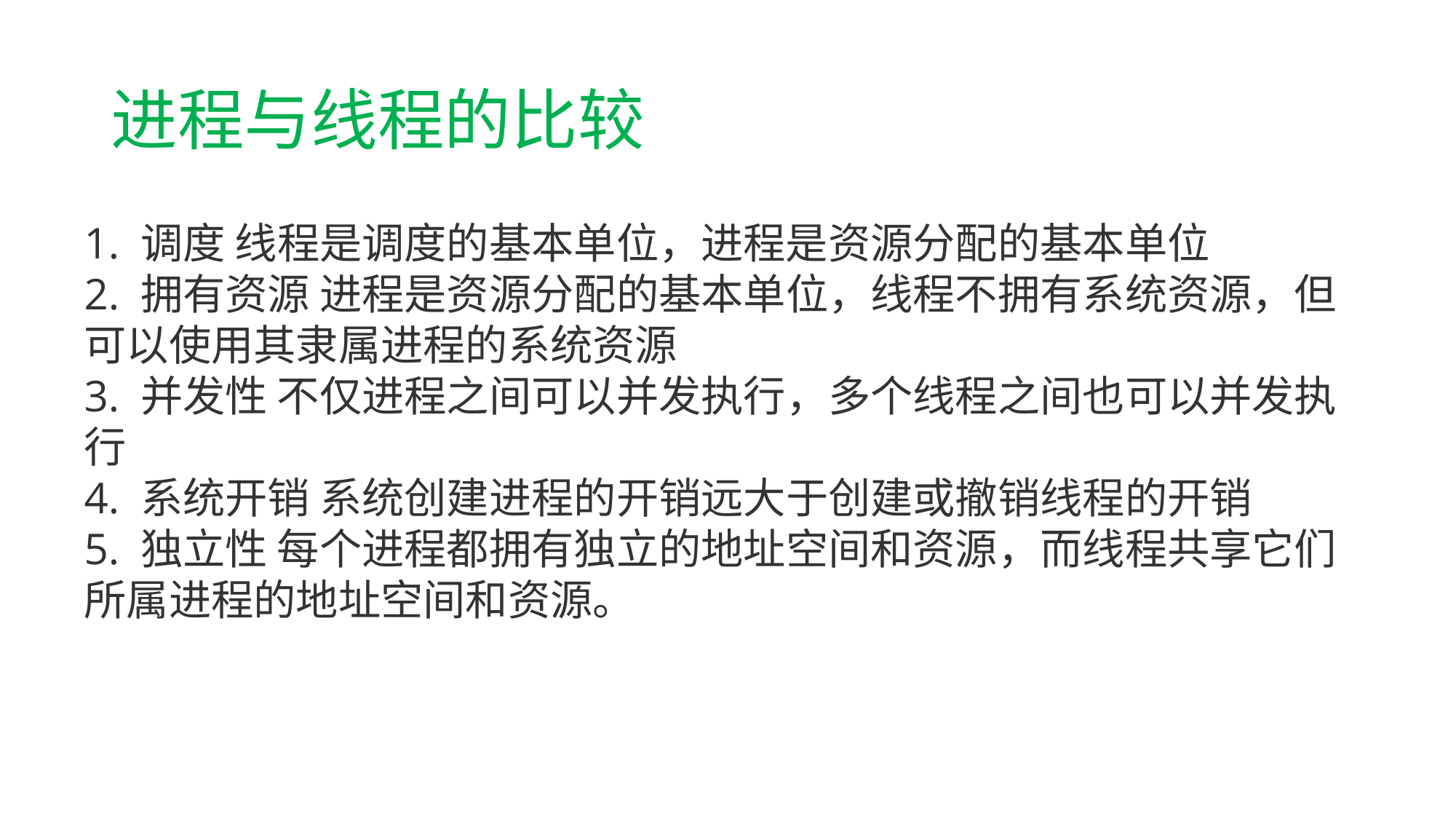

# 进程与线程的比较
1. 调度 线程是调度的基本单位，进程是资源分配的基本单位
2. 拥有资源 进程是资源分配的基本单位，线程不拥有系统资源，但可以使用其隶属进程的系统资源
3. 并发性 不仅进程之间可以并发执行，多个线程之间也可以并发执行
4. 系统开销 系统创建进程的开销远大于创建或撤销线程的开销
5. 独立性 每个进程都拥有独立的地址空间和资源，而线程共享它们所属进程的地址空间和资源。